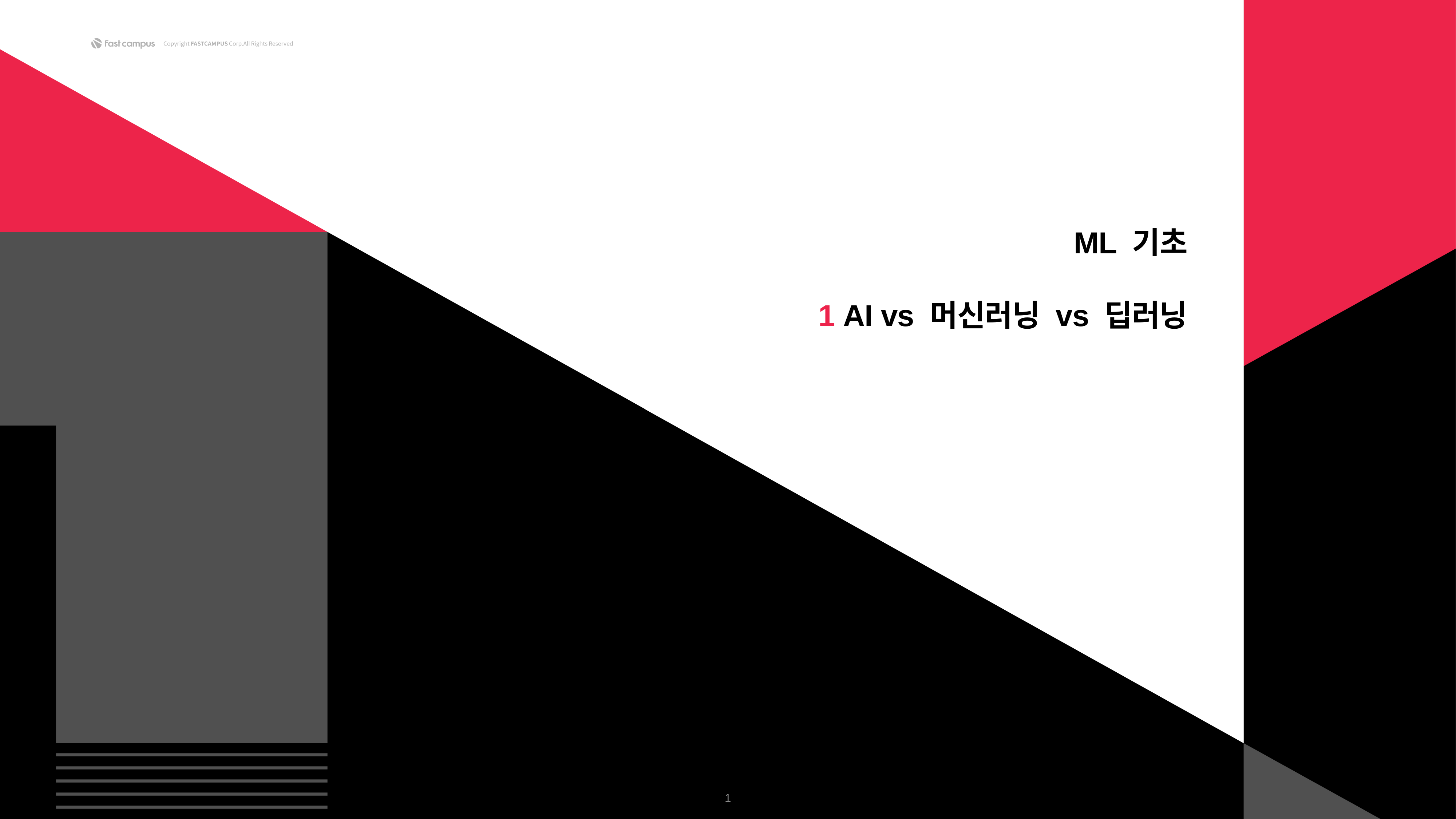

ML 기초

1 AI vs 머신러닝 vs 딥러닝

1